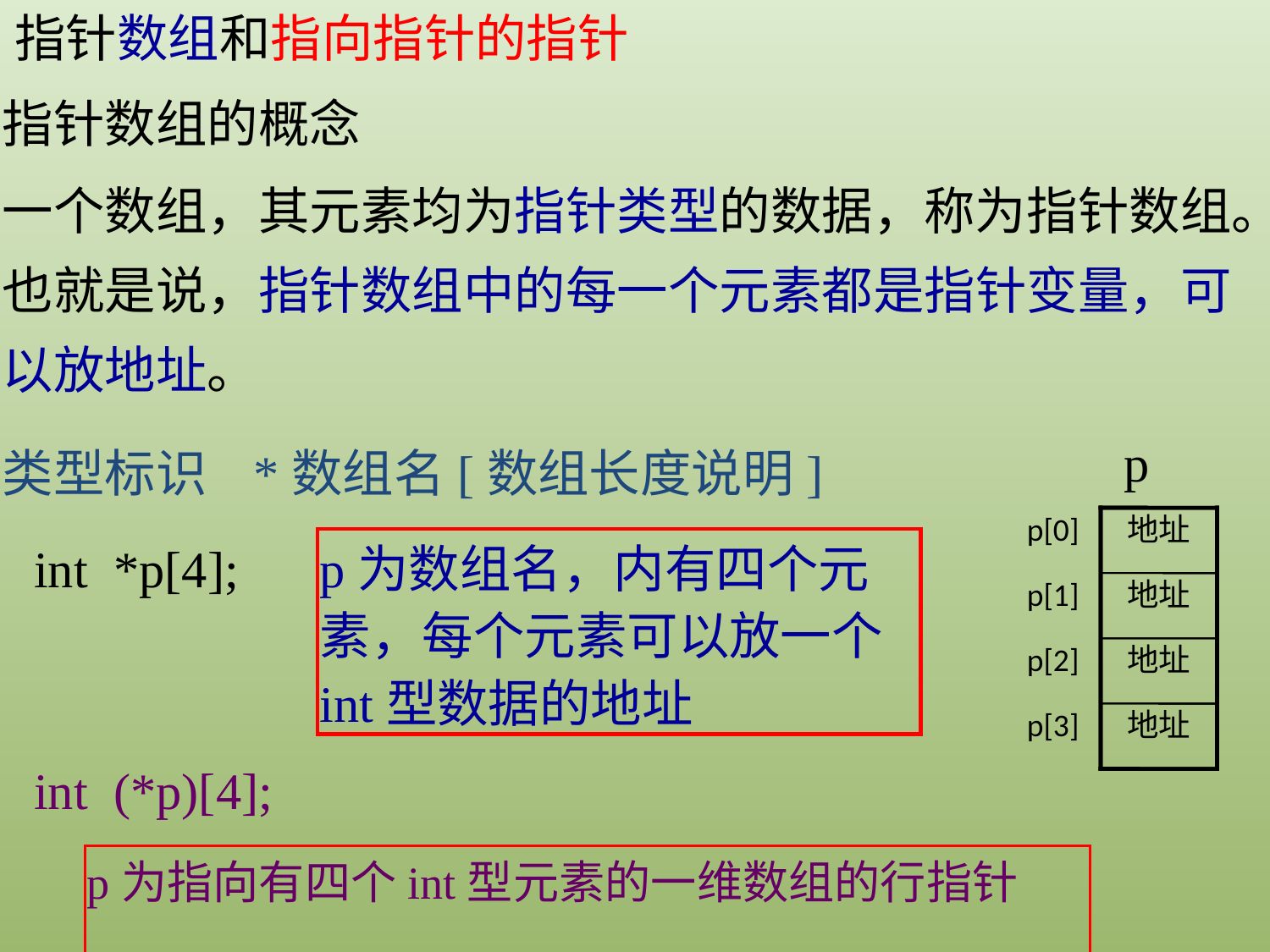

指针数组和指向指针的指针
指针数组的概念
一个数组，其元素均为指针类型的数据，称为指针数组。也就是说，指针数组中的每一个元素都是指针变量，可以放地址。
p
p[0]

地址

p[1]

地址

p[2]

地址

p[3]

地址

类型标识   *数组名[数组长度说明]
int  *p[4];
p为数组名，内有四个元素，每个元素可以放一个int型数据的地址
int  (*p)[4];
p为指向有四个int型元素的一维数组的行指针
509